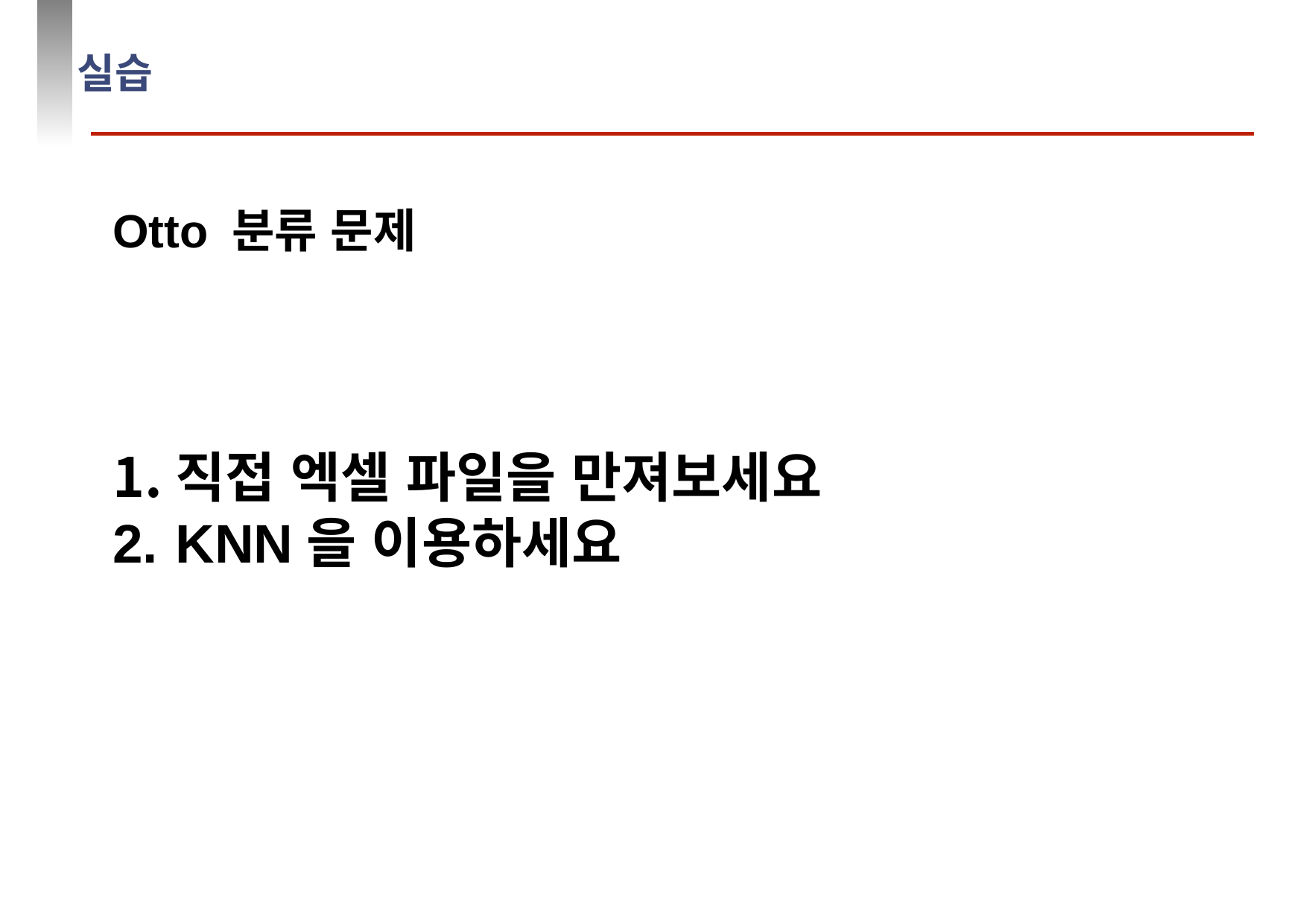

# 실습
Otto 분류 문제

직접 엑셀 파일을 만져보세요
KNN을 이용하세요